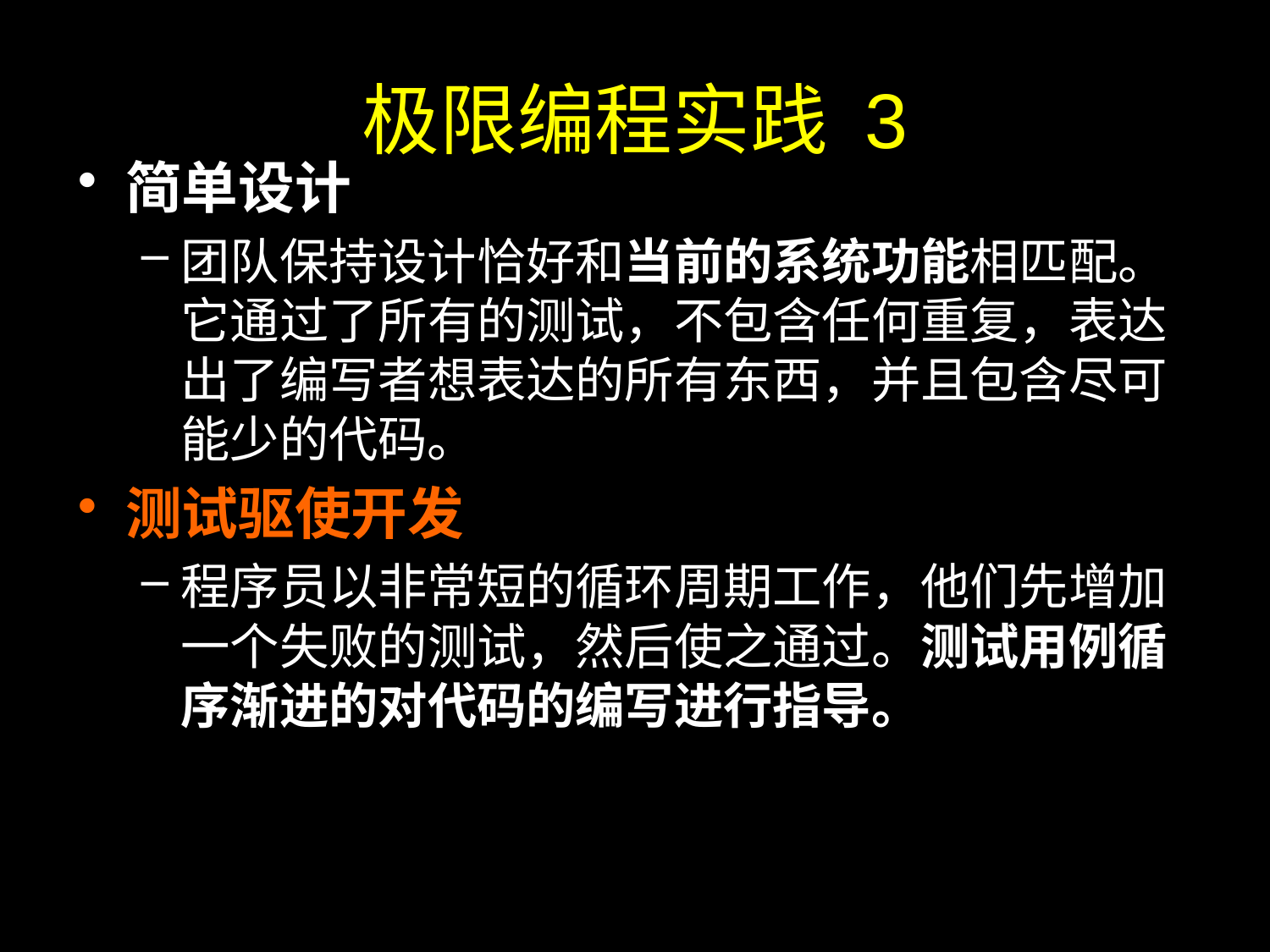

# 极限编程实践 3
简单设计
团队保持设计恰好和当前的系统功能相匹配。它通过了所有的测试，不包含任何重复，表达出了编写者想表达的所有东西，并且包含尽可能少的代码。
测试驱使开发
程序员以非常短的循环周期工作，他们先增加一个失败的测试，然后使之通过。测试用例循序渐进的对代码的编写进行指导。